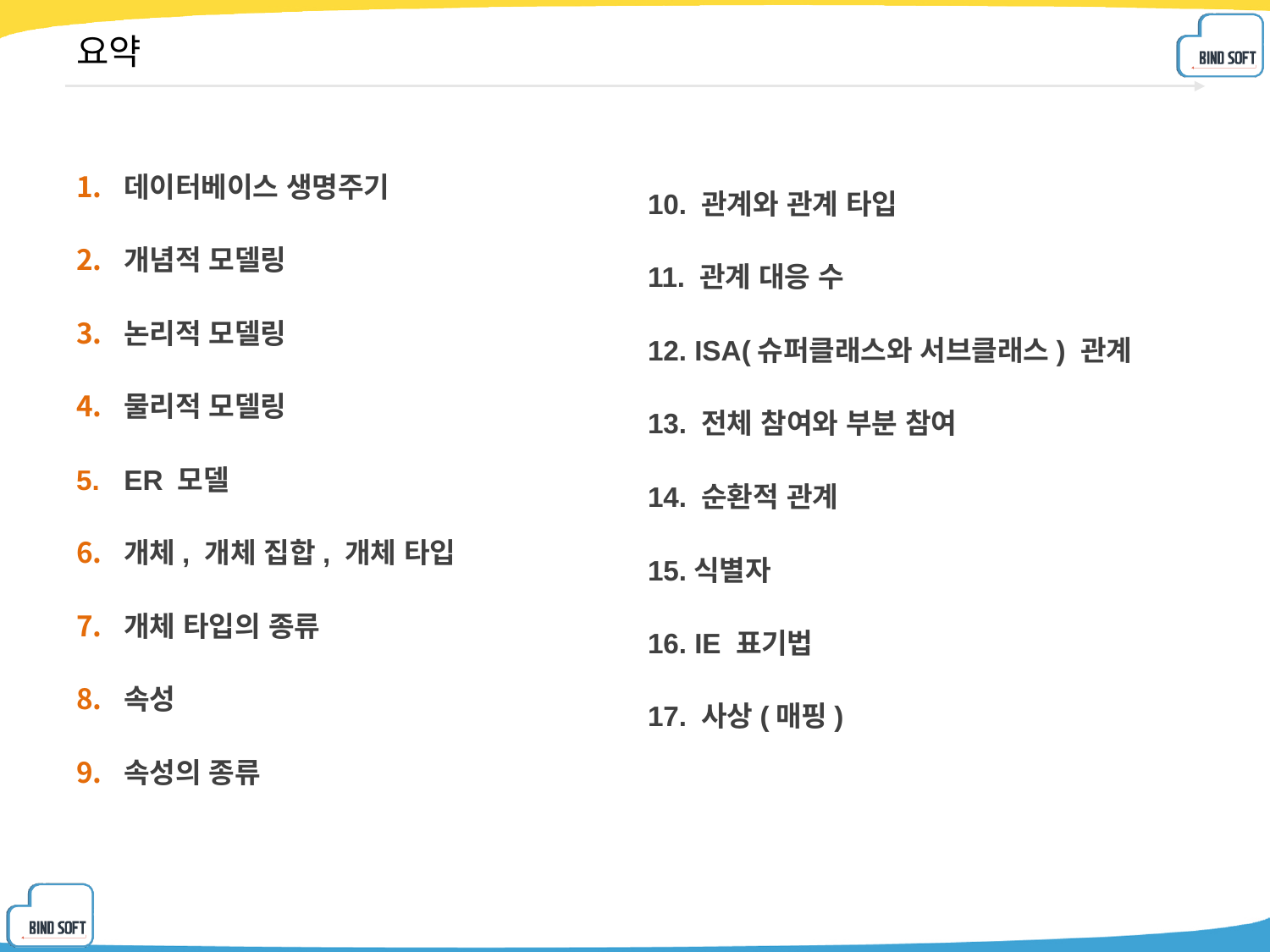

# 요약
데이터베이스 생명주기
개념적 모델링
논리적 모델링
물리적 모델링
ER 모델
개체, 개체 집합, 개체 타입
개체 타입의 종류
속성
속성의 종류
10. 관계와 관계 타입
11. 관계 대응 수
12. ISA(슈퍼클래스와 서브클래스) 관계
13. 전체 참여와 부분 참여
14. 순환적 관계
15.식별자
16. IE 표기법
17. 사상(매핑)